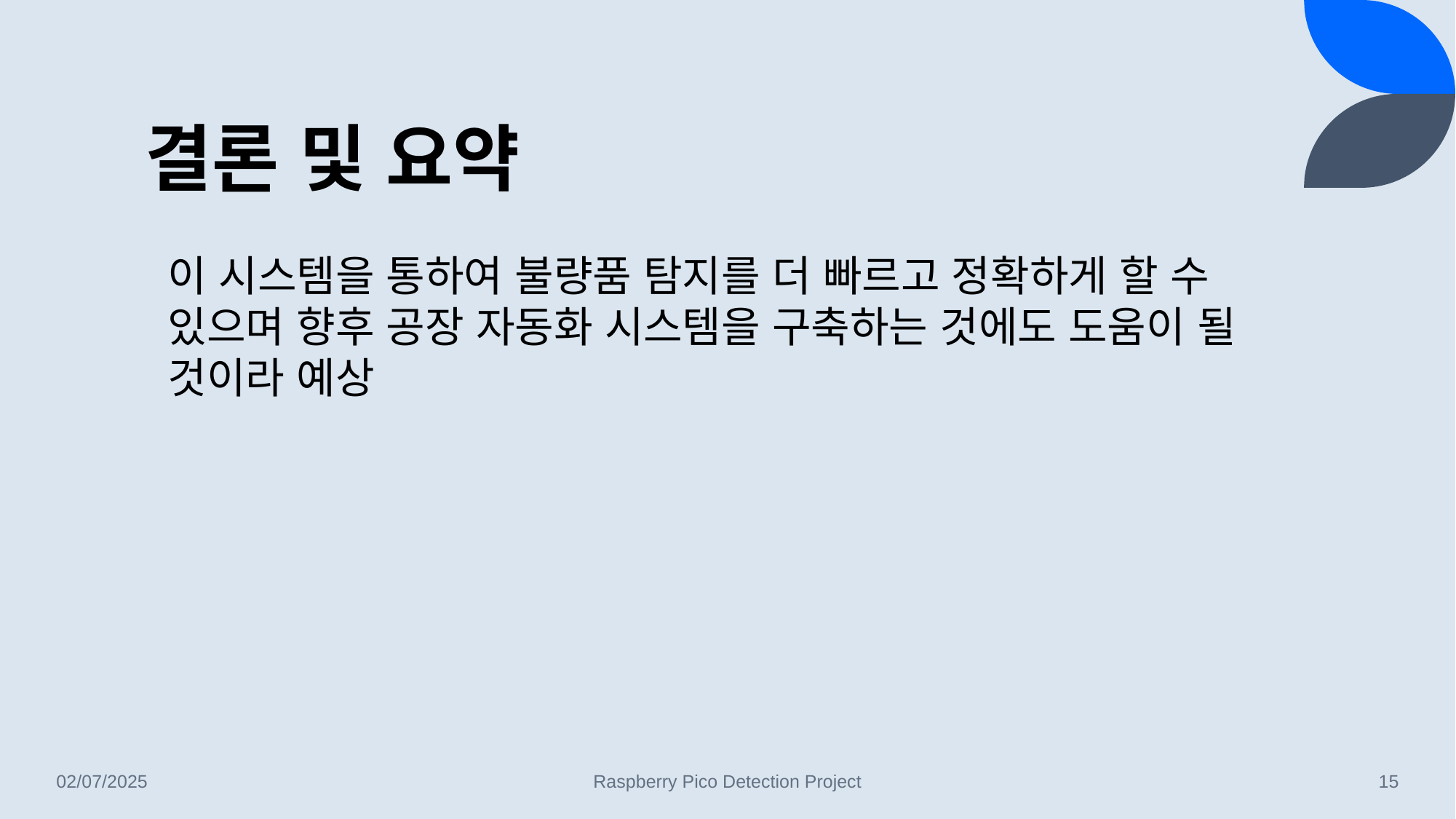

# 결론 및 요약

이 시스템을 통하여 불량품 탐지를 더 빠르고 정확하게 할 수 있으며 향후 공장 자동화 시스템을 구축하는 것에도 도움이 될 것이라 예상
02/07/2025
Raspberry Pico Detection Project
15